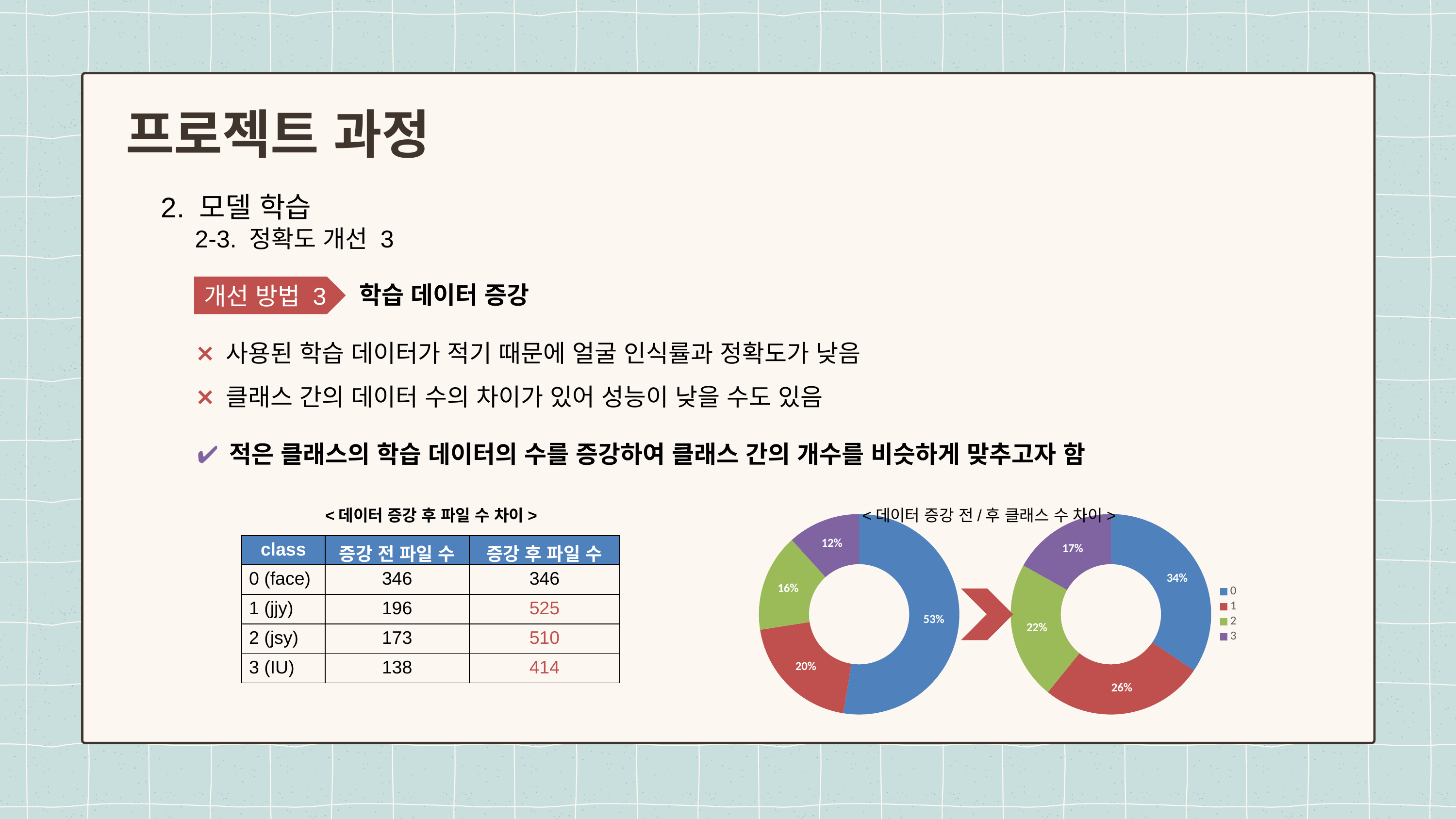

프로젝트 과정
2. 모델 학습
     2-3. 정확도 개선 3
학습 데이터 증강
개선 방법 3
❌ 사용된 학습 데이터가 적기 때문에 얼굴 인식률과 정확도가 낮음
❌ 클래스 간의 데이터 수의 차이가 있어 성능이 낮을 수도 있음
✔ 적은 클래스의 학습 데이터의 수를 증강하여 클래스 간의 개수를 비슷하게 맞추고자 함

### Chart

| Category |
|---|
<데이터 증강 후 파일 수 차이>
<데이터 증강 전/후 클래스 수 차이>

### Chart

| Category | 클래스 수 |
|---|---|
| 0 | 0.5250212044105174 |
| 1 | 0.2001696352841391 |
| 2 | 0.15776081424936386 |
| 3 | 0.11704834605597965 |

### Chart

| Category | 클래스 수 |
|---|---|
| 0 | 0.3448979591836735 |
| 1 | 0.26326530612244897 |
| 2 | 0.22285714285714286 |
| 3 | 0.1689795918367347 |
| class | 증강 전 파일 수 | 증강 후 파일 수 |
| --- | --- | --- |
| 0 (face) | 346 | 346 |
| 1 (jjy) | 196 | 525 |
| 2 (jsy) | 173 | 510 |
| 3 (IU) | 138 | 414 |